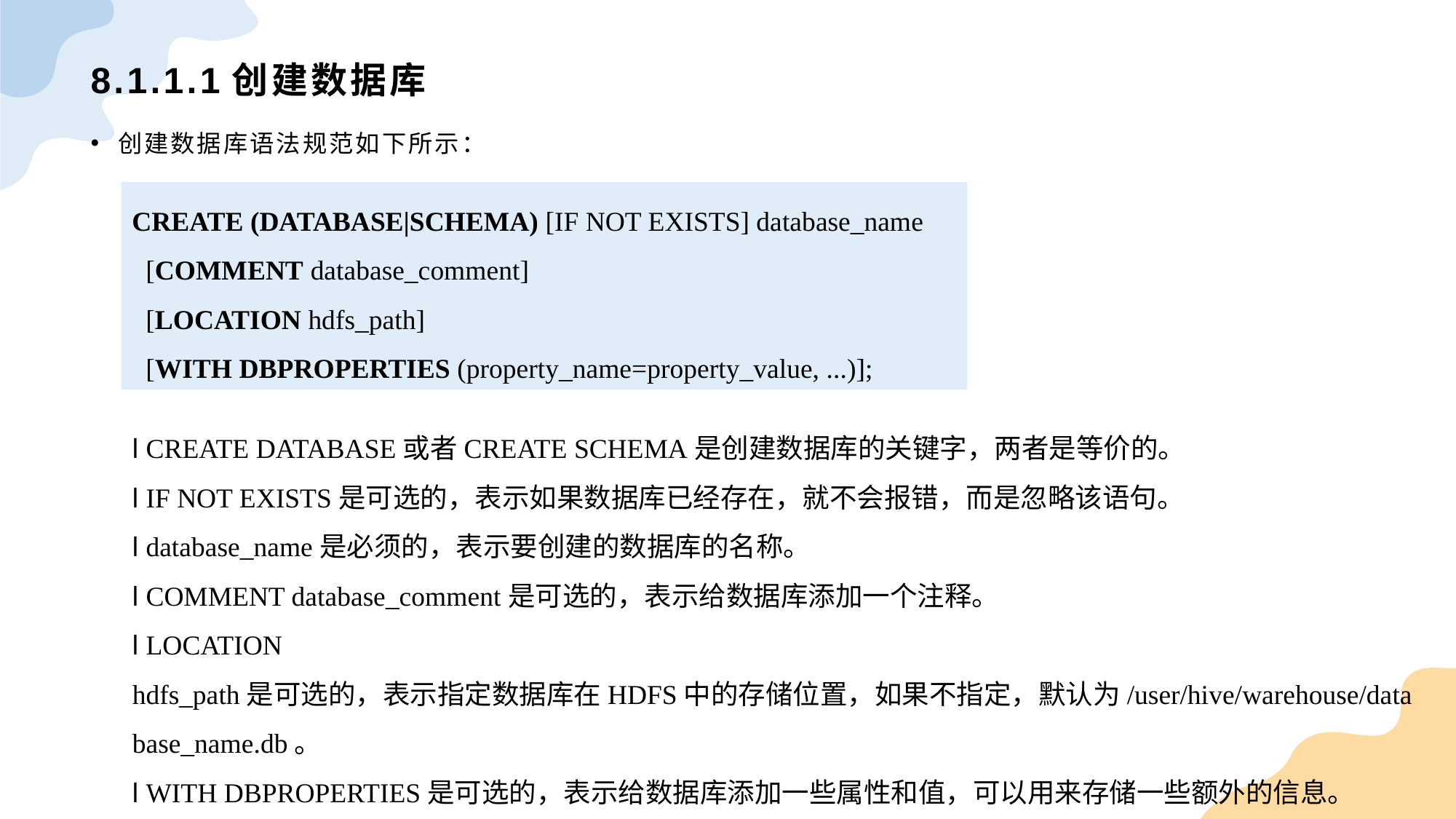

# 8.1.1.1创建数据库
创建数据库语法规范如下所示：
CREATE (DATABASE|SCHEMA) [IF NOT EXISTS] database_name
  [COMMENT database_comment]
  [LOCATION hdfs_path]
  [WITH DBPROPERTIES (property_name=property_value, ...)];
l CREATE DATABASE或者CREATE SCHEMA是创建数据库的关键字，两者是等价的。
l IF NOT EXISTS是可选的，表示如果数据库已经存在，就不会报错，而是忽略该语句。
l database_name是必须的，表示要创建的数据库的名称。
l COMMENT database_comment是可选的，表示给数据库添加一个注释。
l LOCATION hdfs_path是可选的，表示指定数据库在HDFS中的存储位置，如果不指定，默认为/user/hive/warehouse/database_name.db。
l WITH DBPROPERTIES是可选的，表示给数据库添加一些属性和值，可以用来存储一些额外的信息。